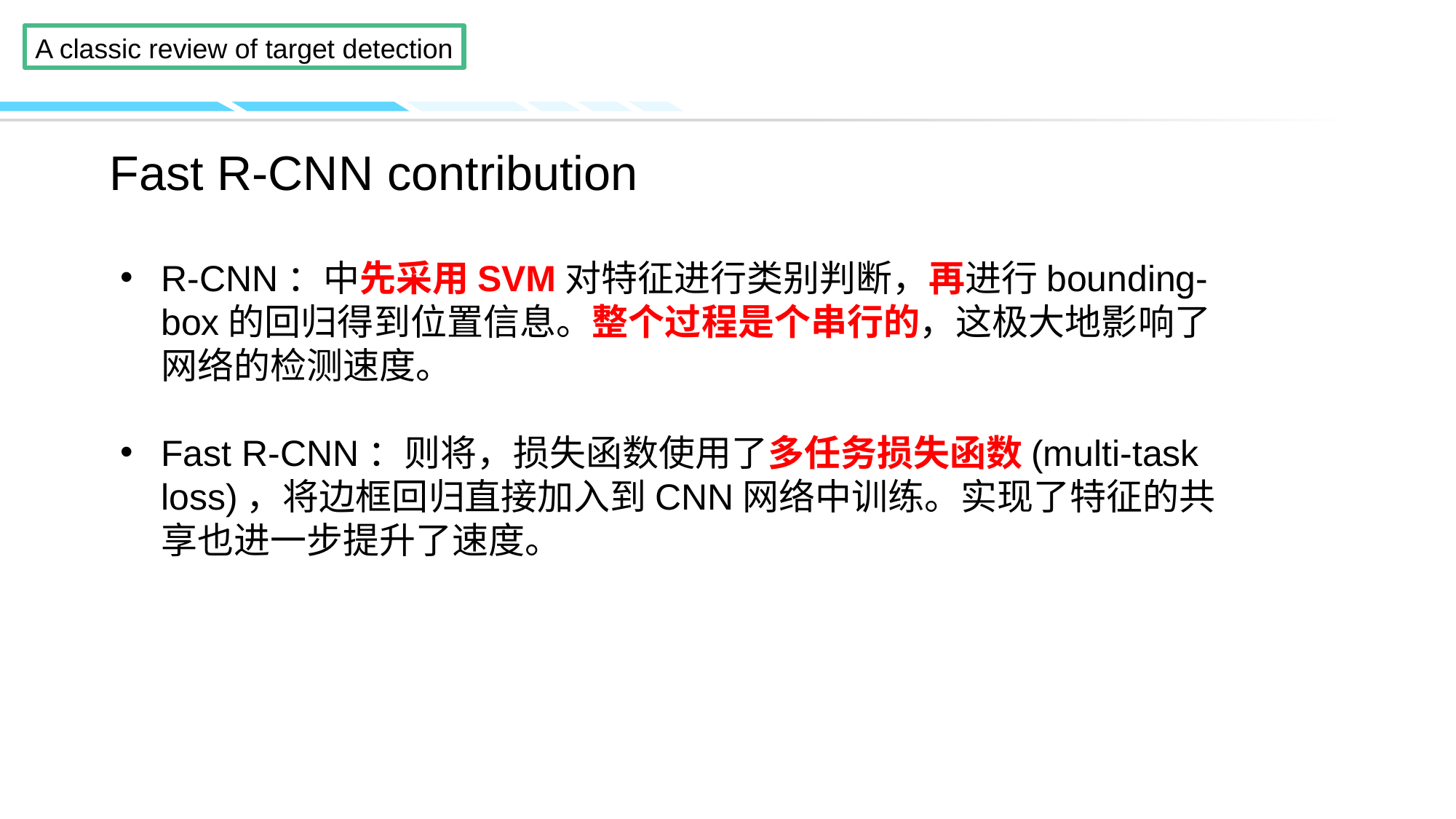

# Fast R-CNN contribution
R-CNN：中先采用SVM对特征进行类别判断，再进行bounding-box的回归得到位置信息。整个过程是个串行的，这极大地影响了网络的检测速度。

Fast R-CNN：则将，损失函数使用了多任务损失函数(multi-task loss)，将边框回归直接加入到CNN网络中训练。实现了特征的共享也进一步提升了速度。